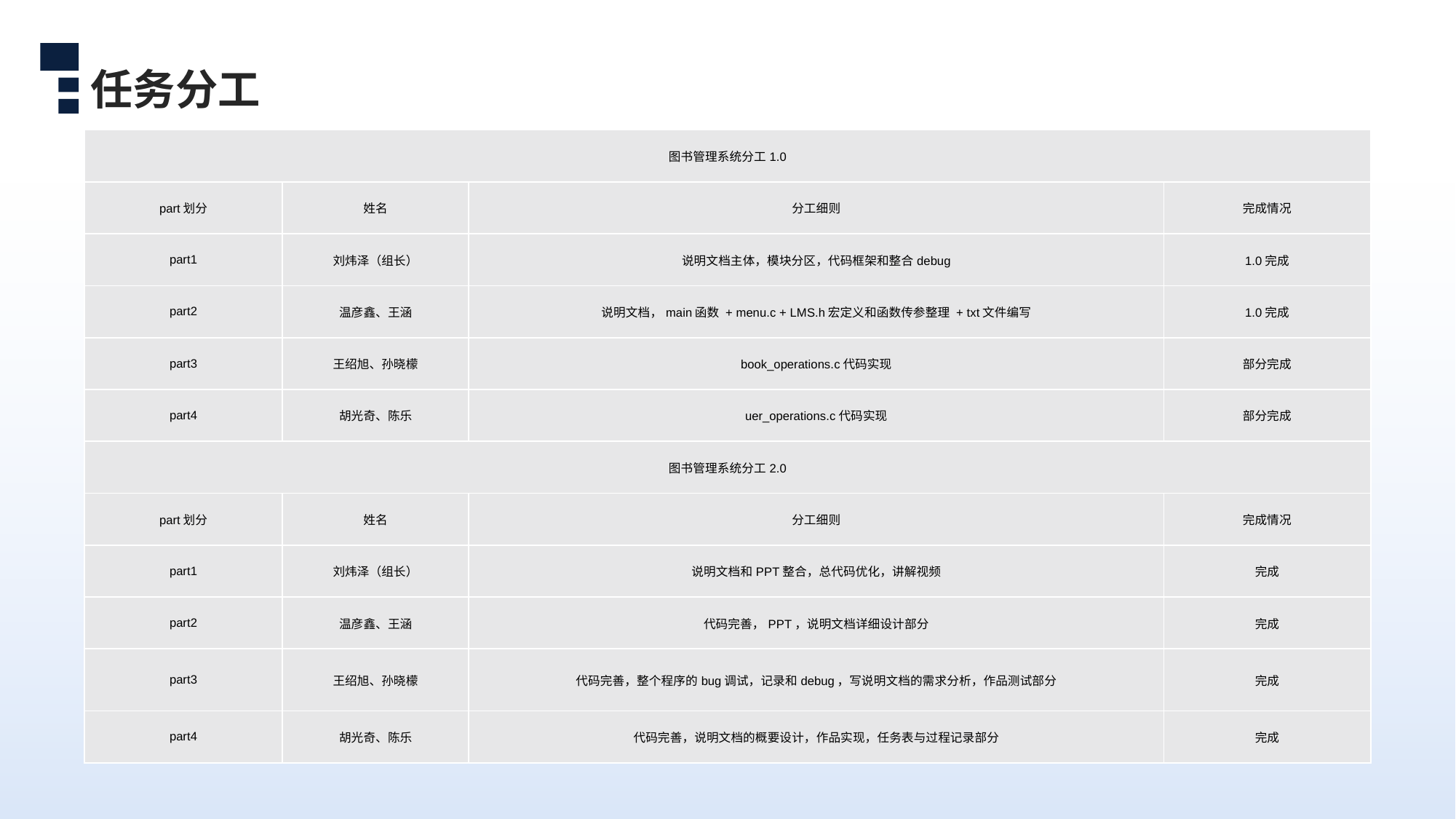

任务分工

| 图书管理系统分工1.0 |  |  |  |
| --- | --- | --- | --- |
| part划分 | 姓名 | 分工细则 | 完成情况 |
| part1 | 刘炜泽（组长） | 说明文档主体，模块分区，代码框架和整合debug | 1.0完成 |
| part2 | 温彦鑫、王涵 | 说明文档，main函数 + menu.c + LMS.h宏定义和函数传参整理 + txt文件编写 | 1.0完成 |
| part3 | 王绍旭、孙晓檬 | book\_operations.c代码实现 | 部分完成 |
| part4 | 胡光奇、陈乐 | uer\_operations.c代码实现 | 部分完成 |
| 图书管理系统分工2.0 |  |  |  |
| part划分 | 姓名 | 分工细则 | 完成情况 |
| part1 | 刘炜泽（组长） | 说明文档和PPT整合，总代码优化，讲解视频 | 完成 |
| part2 | 温彦鑫、王涵 | 代码完善，PPT，说明文档详细设计部分 | 完成 |
| part3 | 王绍旭、孙晓檬 | 代码完善，整个程序的bug调试，记录和debug，写说明文档的需求分析，作品测试部分 | 完成 |
| part4 | 胡光奇、陈乐 | 代码完善，说明文档的概要设计，作品实现，任务表与过程记录部分 | 完成 |
组员 王涵、温彦鑫
组长 刘炜泽
01
02
说明文档协作，模块分区，代码整合debug（2.0：会议记录，五分钟录屏介绍视频）
ppt协作，说明文档,main函数 + menu.c + LMS.h宏定义和函数传参整理 + txt文件编写
组员 胡光奇、陈乐
组员 王绍旭、孙晓萌
03
04
编写book_operations.c